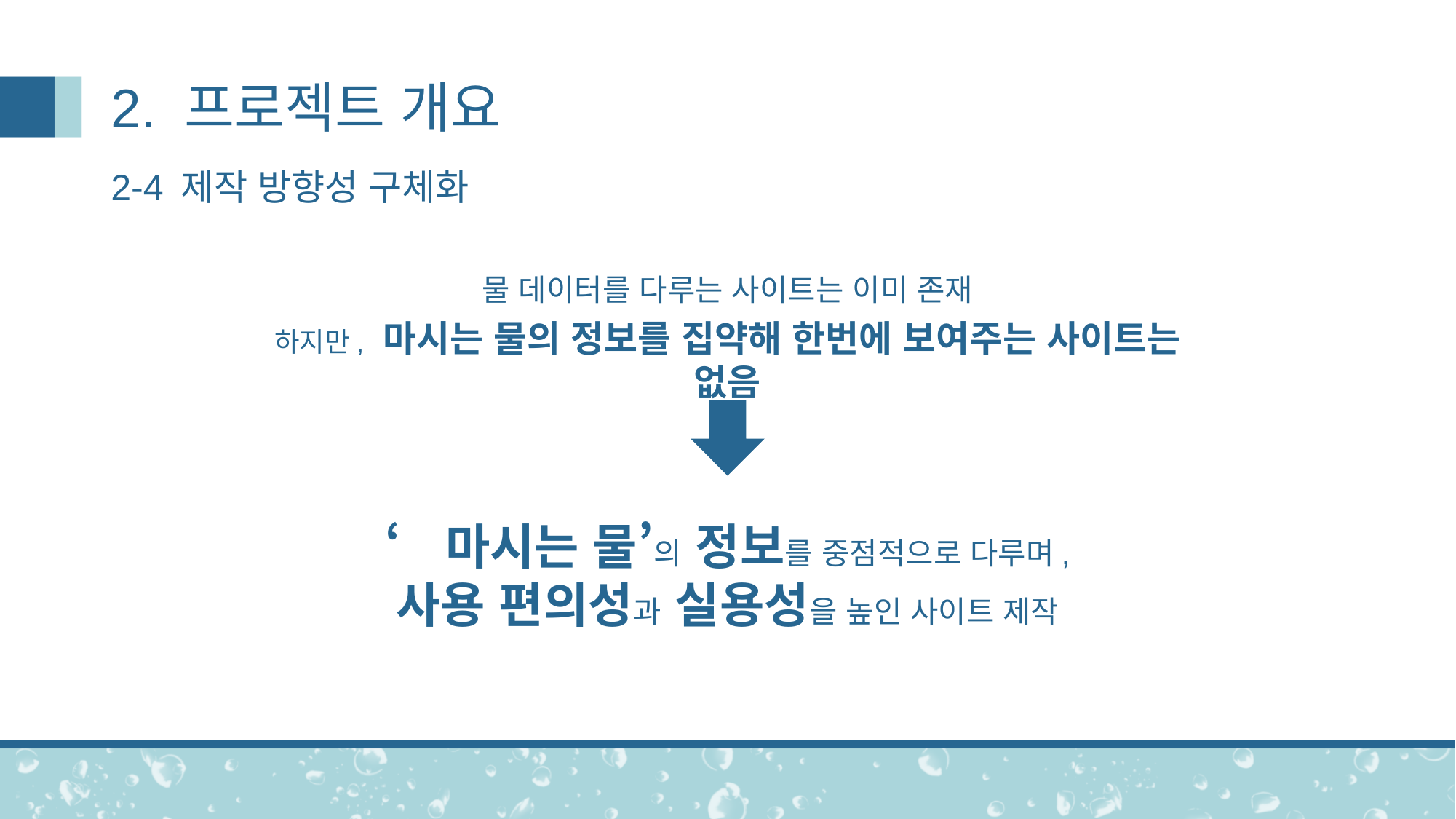

# 2. 프로젝트 개요
2-4 제작 방향성 구체화
물 데이터를 다루는 사이트는 이미 존재
하지만, 마시는 물의 정보를 집약해 한번에 보여주는 사이트는 없음

‘마시는 물’의 정보를 중점적으로 다루며,
사용 편의성과 실용성을 높인 사이트 제작